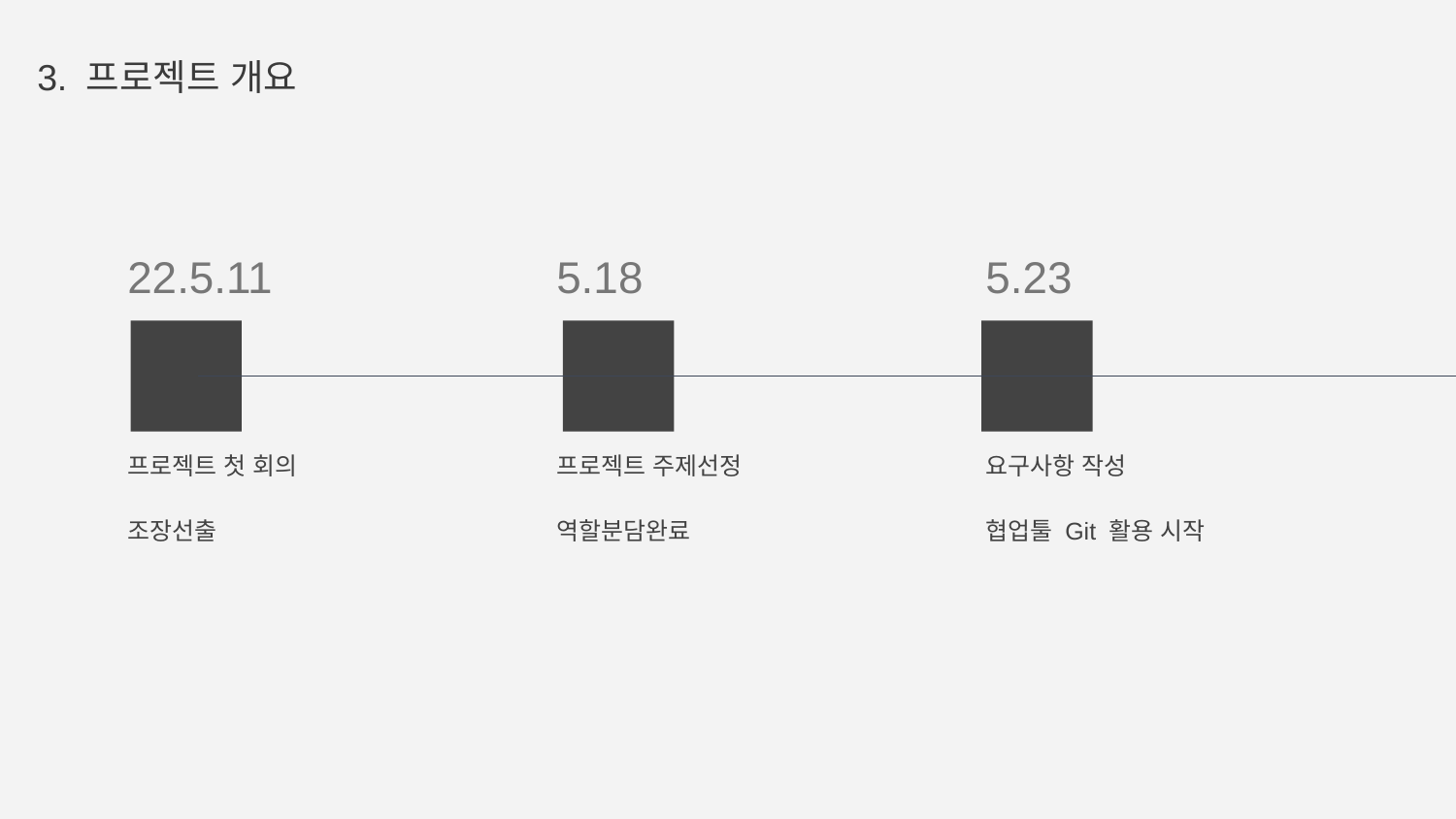

3. 프로젝트 개요
22.5.11
5.18
5.23

Mercury
Venus
Mars
프로젝트 첫 회의
조장선출
프로젝트 주제선정
역할분담완료
요구사항 작성
협업툴 Git 활용 시작